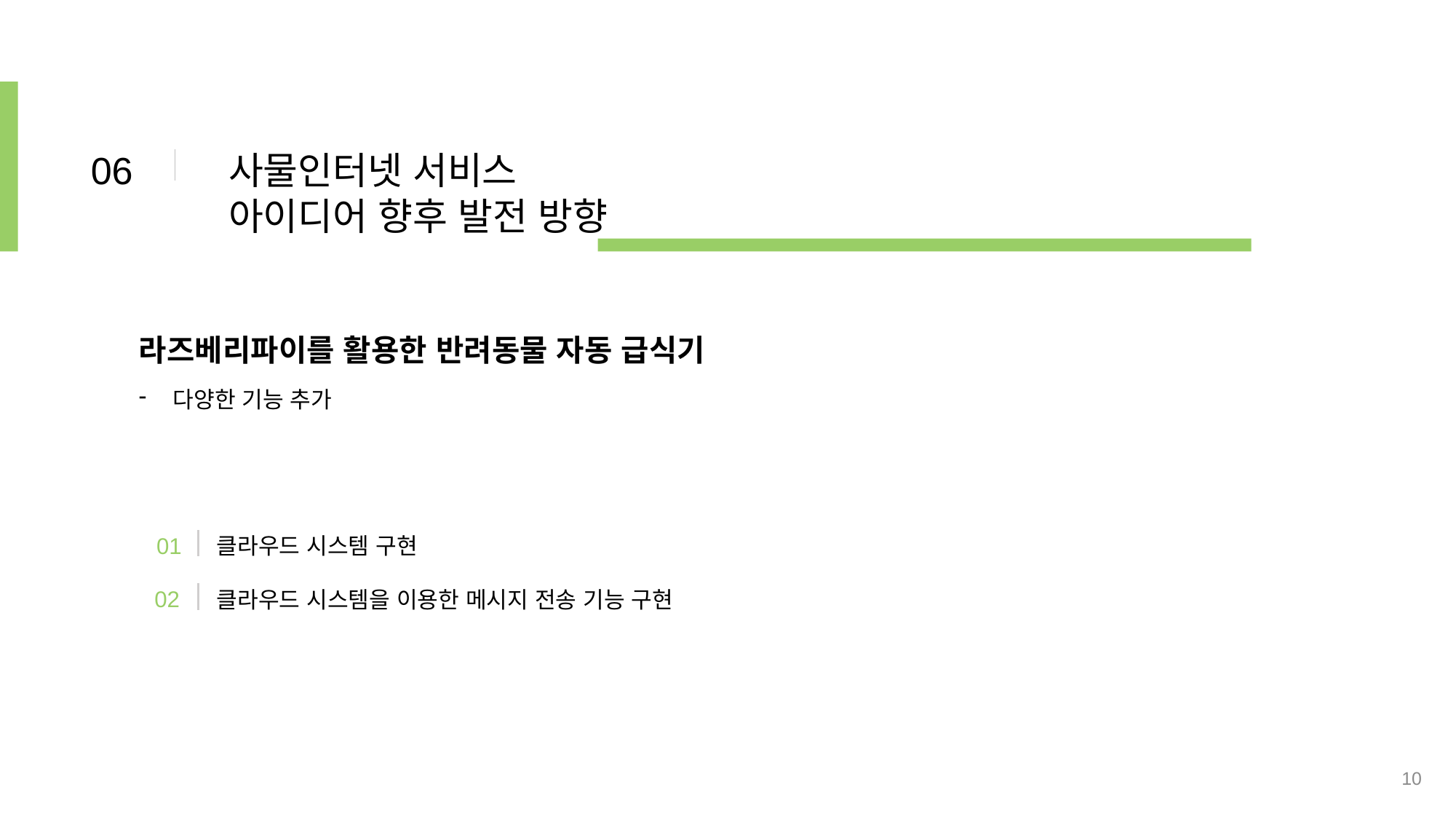

06
사물인터넷 서비스
아이디어 향후 발전 방향

라즈베리파이를 활용한 반려동물 자동 급식기

다양한 기능 추가

01
클라우드 시스템 구현
02
클라우드 시스템을 이용한 메시지 전송 기능 구현
10